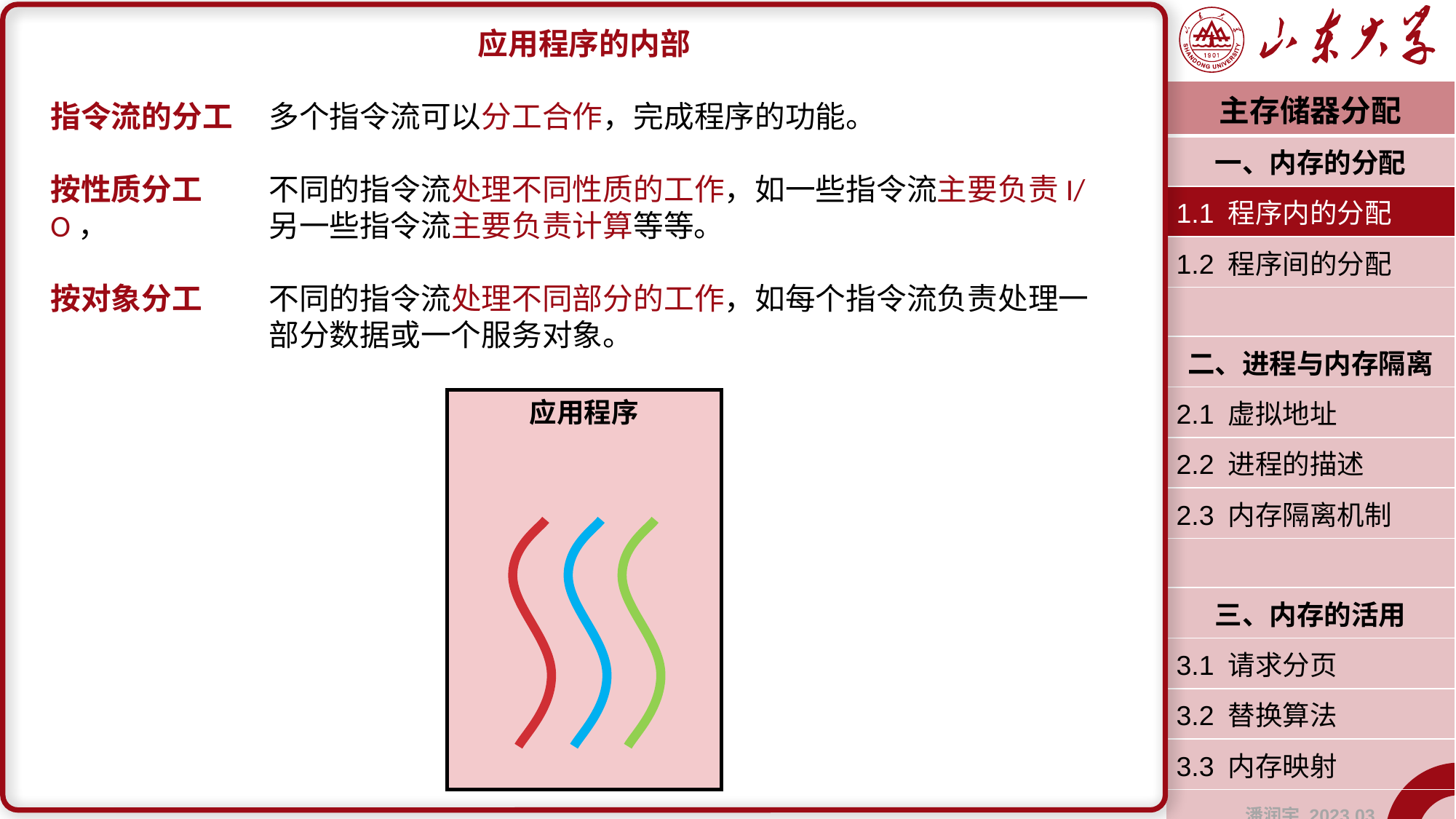

应用程序的内部

指令流的分工	多个指令流可以分工合作，完成程序的功能。

按性质分工	不同的指令流处理不同性质的工作，如一些指令流主要负责I/O，		另一些指令流主要负责计算等等。

按对象分工	不同的指令流处理不同部分的工作，如每个指令流负责处理一		部分数据或一个服务对象。

| 主存储器分配 |
| --- |
| 一、内存的分配 |
| 1.1 程序内的分配 |
| 1.2 程序间的分配 |
|  |
| 二、进程与内存隔离 |
| 2.1 虚拟地址 |
| 2.2 进程的描述 |
| 2.3 内存隔离机制 |
|  |
| 三、内存的活用 |
| 3.1 请求分页 |
| 3.2 替换算法 |
| 3.3 内存映射 |
| 潘润宇 2023.03 |
应用程序